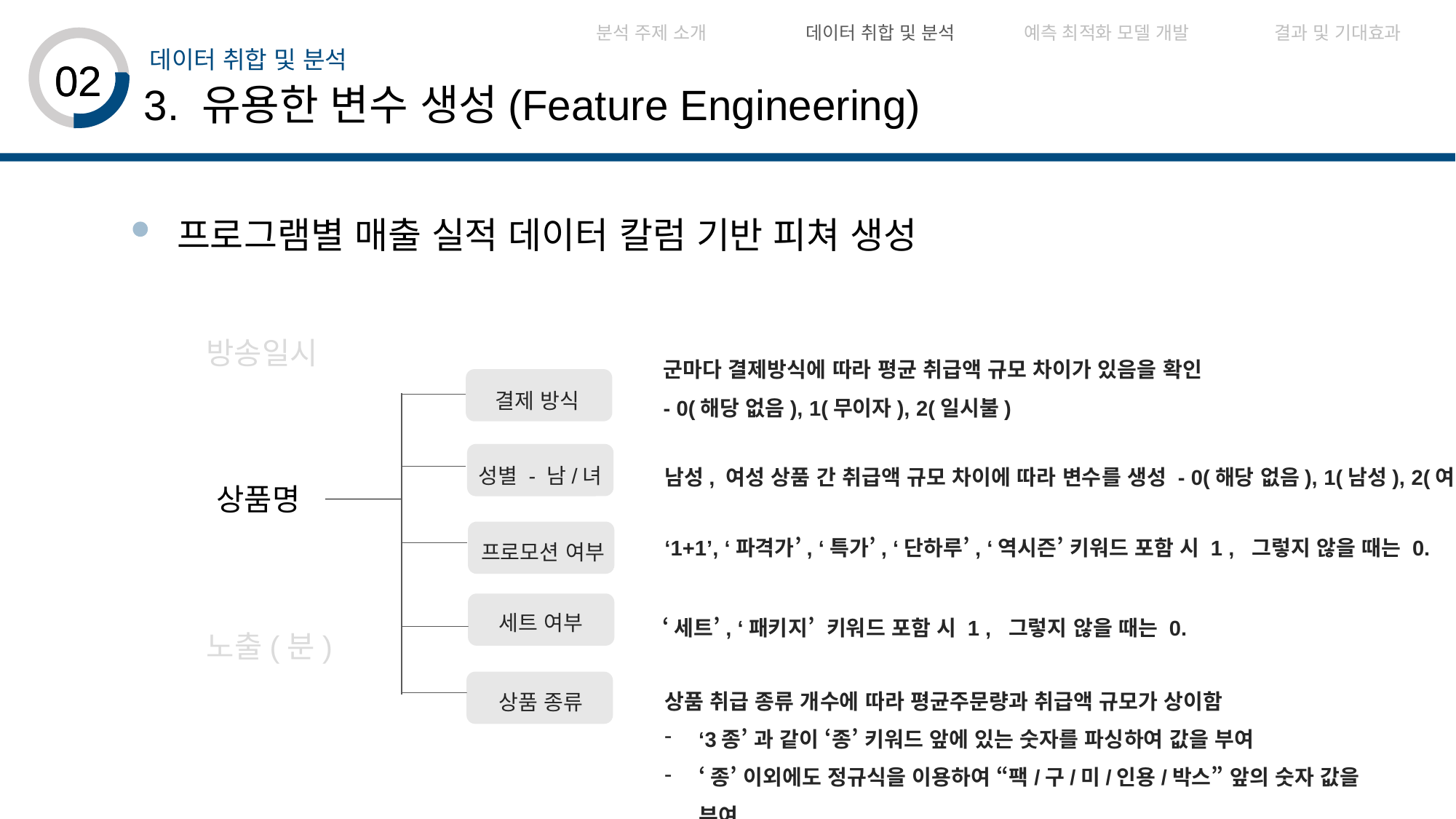

| 분석 주제 소개 | 데이터 취합 및 분석 | 예측 최적화 모델 개발 | 결과 및 기대효과 |  |
| --- | --- | --- | --- | --- |

데이터 취합 및 분석
02
02
3. 유용한 변수 생성(Feature Engineering)

프로그램별 매출 실적 데이터 칼럼 기반 피쳐 생성

 방송일시

군마다 결제방식에 따라 평균 취급액 규모 차이가 있음을 확인
- 0(해당 없음), 1(무이자), 2(일시불)

결제 방식

성별 - 남/녀
프로모션 여부

세트 여부
상품 종류

남성, 여성 상품 간 취급액 규모 차이에 따라 변수를 생성 - 0(해당 없음), 1(남성), 2(여성)
 상품명
‘1+1’, ‘파격가’, ‘특가’, ‘단하루’, ‘역시즌’ 키워드 포함 시 1 ,  그렇지 않을 때는 0.

‘세트’, ‘패키지’  키워드 포함 시 1 ,  그렇지 않을 때는 0.
 노출(분)
상품 취급 종류 개수에 따라 평균주문량과 취급액 규모가 상이함
‘3종’ 과 같이 ‘종’ 키워드 앞에 있는 숫자를 파싱하여 값을 부여
‘종’ 이외에도 정규식을 이용하여 “팩/구/미/인용/박스” 앞의 숫자 값을 부여